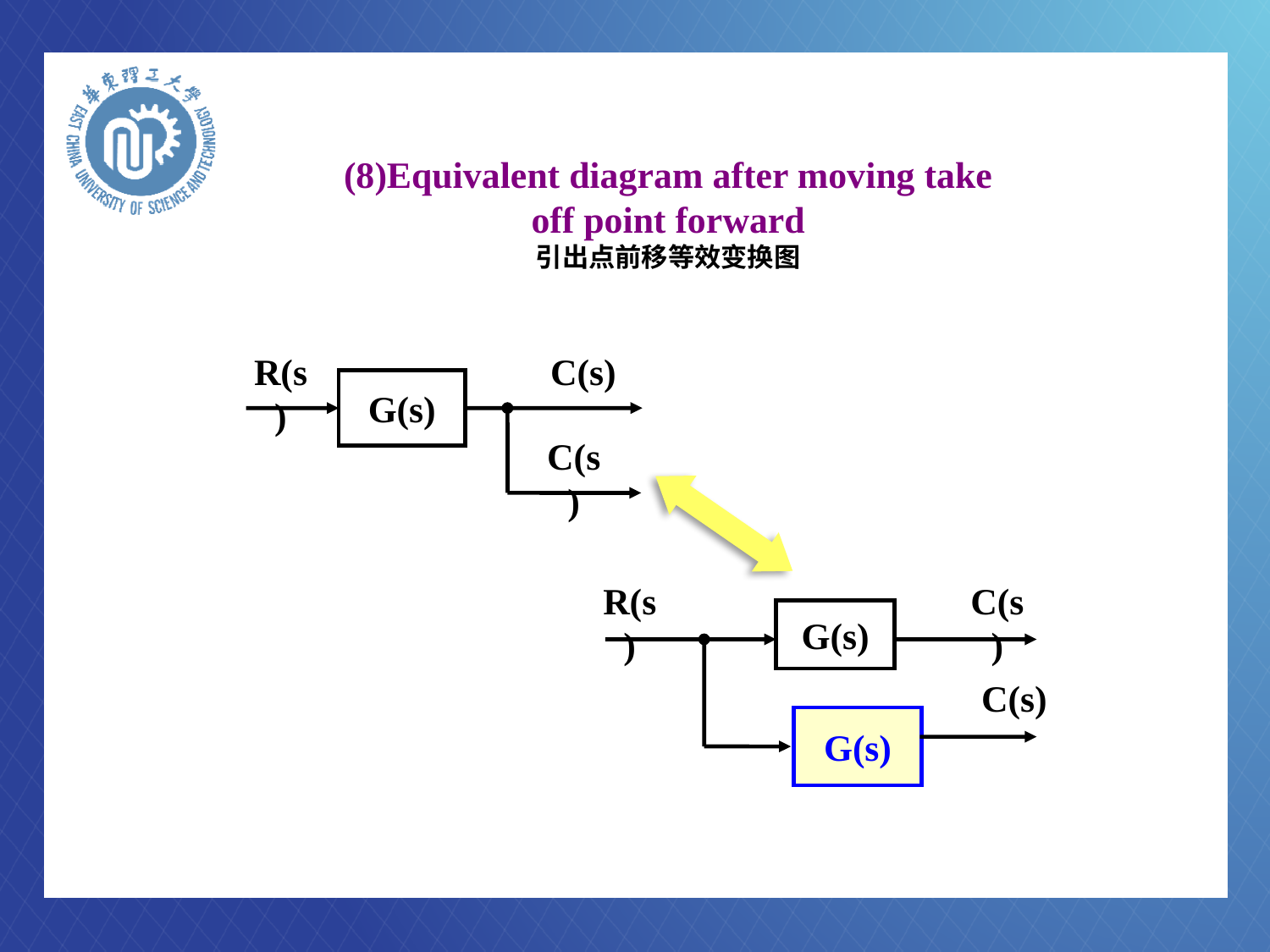

# (8)Equivalent diagram after moving take off point forward 引出点前移等效变换图
R(s)
C(s)
G(s)

C(s)

R(s)
C(s)
G(s)

C(s)
G(s)